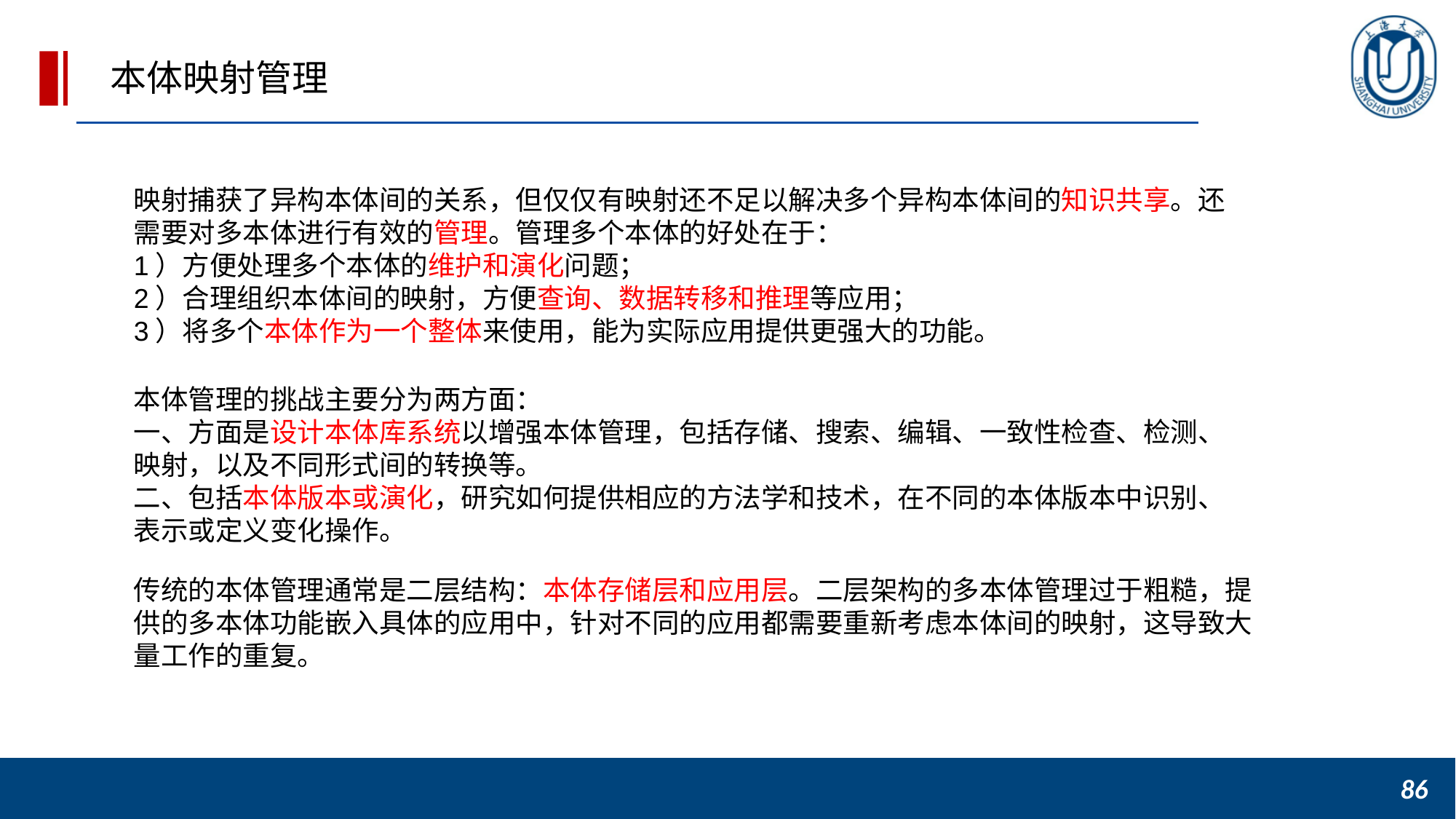

本体映射管理
映射捕获了异构本体间的关系，但仅仅有映射还不足以解决多个异构本体间的知识共享。还需要对多本体进行有效的管理。管理多个本体的好处在于：
1）方便处理多个本体的维护和演化问题；
2）合理组织本体间的映射，方便查询、数据转移和推理等应用；
3）将多个本体作为一个整体来使用，能为实际应用提供更强大的功能。
本体管理的挑战主要分为两方面：
一、方面是设计本体库系统以增强本体管理，包括存储、搜索、编辑、一致性检查、检测、映射，以及不同形式间的转换等。
二、包括本体版本或演化，研究如何提供相应的方法学和技术，在不同的本体版本中识别、表示或定义变化操作。
传统的本体管理通常是二层结构：本体存储层和应用层。二层架构的多本体管理过于粗糙，提供的多本体功能嵌入具体的应用中，针对不同的应用都需要重新考虑本体间的映射，这导致大量工作的重复。
86